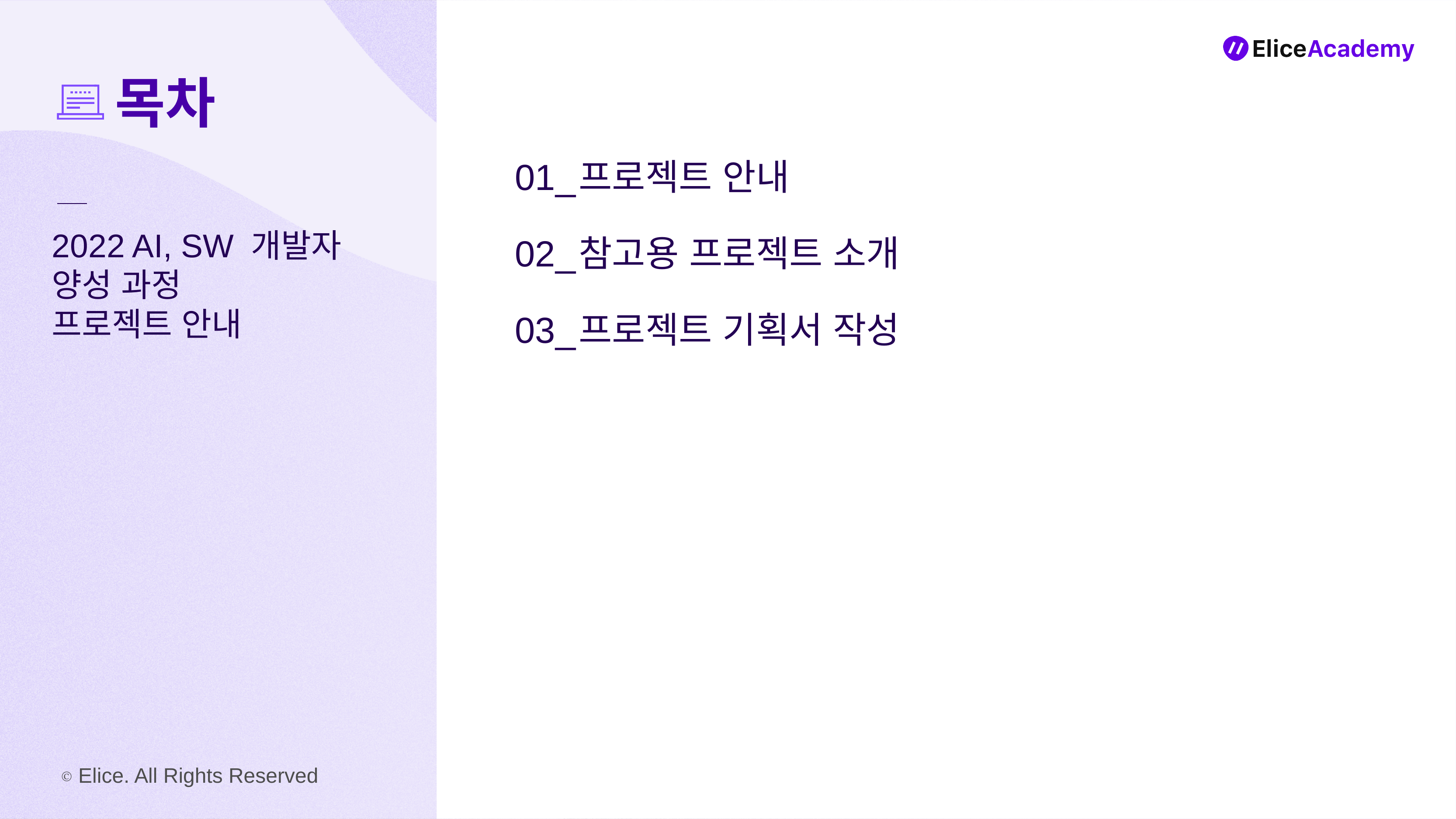

프로젝트 안내
참고용 프로젝트 소개
프로젝트 기획서 작성
01_
02_
03_
2022 AI, SW 개발자 양성 과정
프로젝트 안내